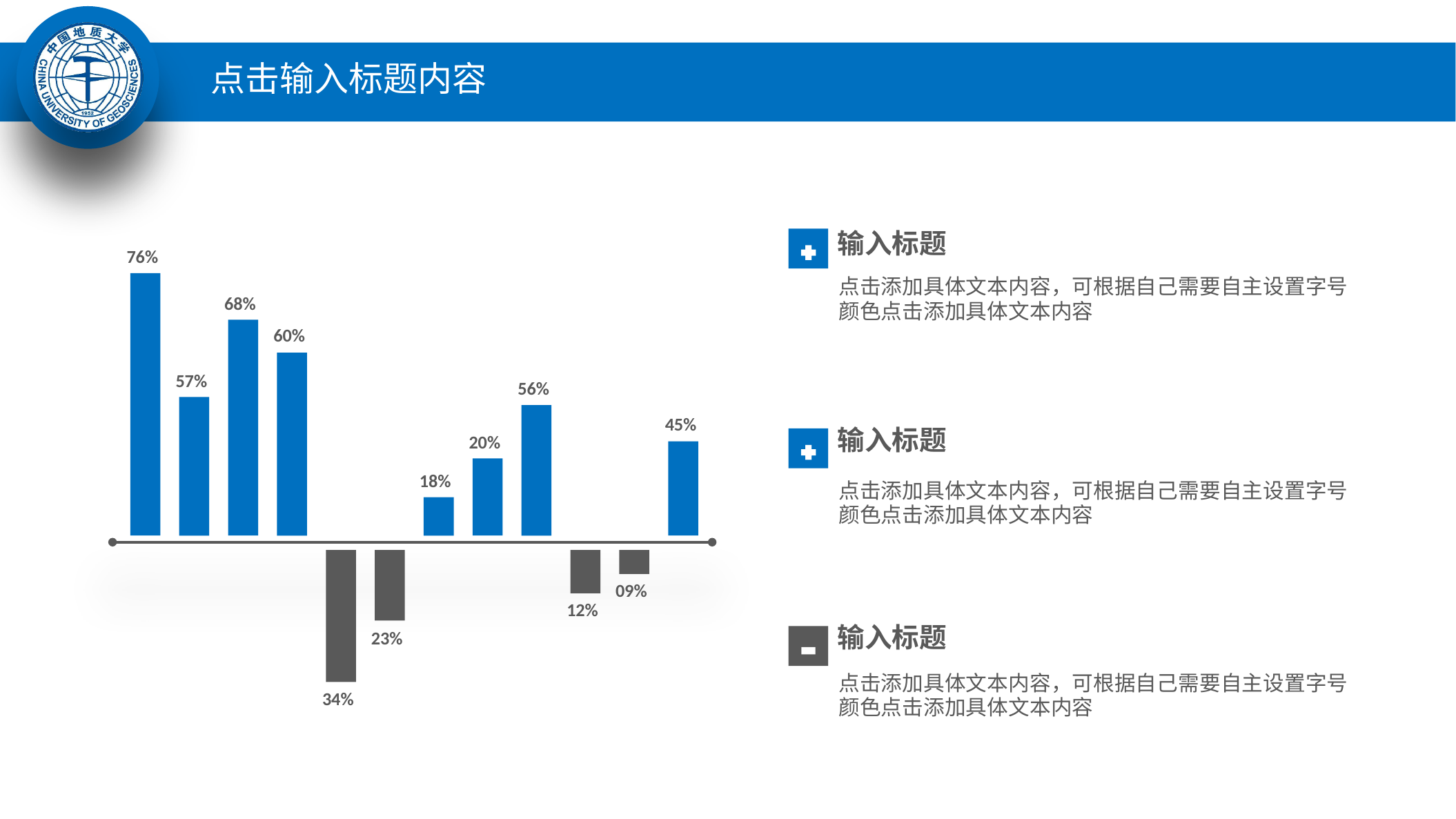

点击输入标题内容
输入标题
点击添加具体文本内容，可根据自己需要自主设置字号颜色点击添加具体文本内容
+
76%

68%

60%

57%

56%

45%

输入标题
点击添加具体文本内容，可根据自己需要自主设置字号颜色点击添加具体文本内容
+
20%

18%

09%

23%

12%

34%
输入标题
点击添加具体文本内容，可根据自己需要自主设置字号颜色点击添加具体文本内容
-